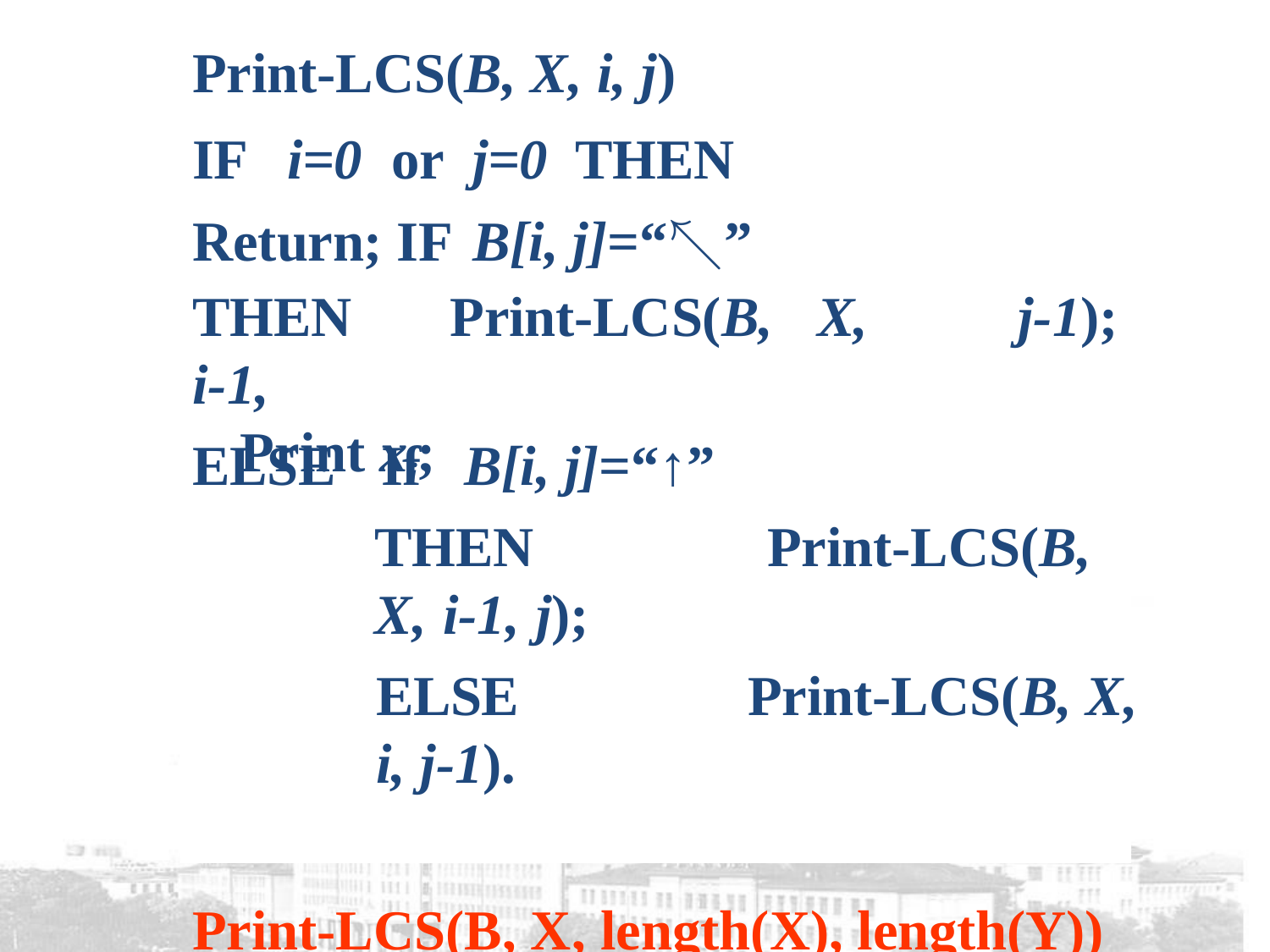

Print-LCS(B, X, i, j)
IF	i=0	or	j=0	THEN	Return; IF	B[i, j]=“↖”
THEN	Print-LCS(B,	X,	i-1,
Print xi;

j-1);
ELSE	If	B[i, j]=“↑”
THEN	Print-LCS(B, X, i-1, j);
ELSE	Print-LCS(B, X, i, j-1).

Print-LCS(B, X, length(X), length(Y))
可打印出X与Y的LCS。